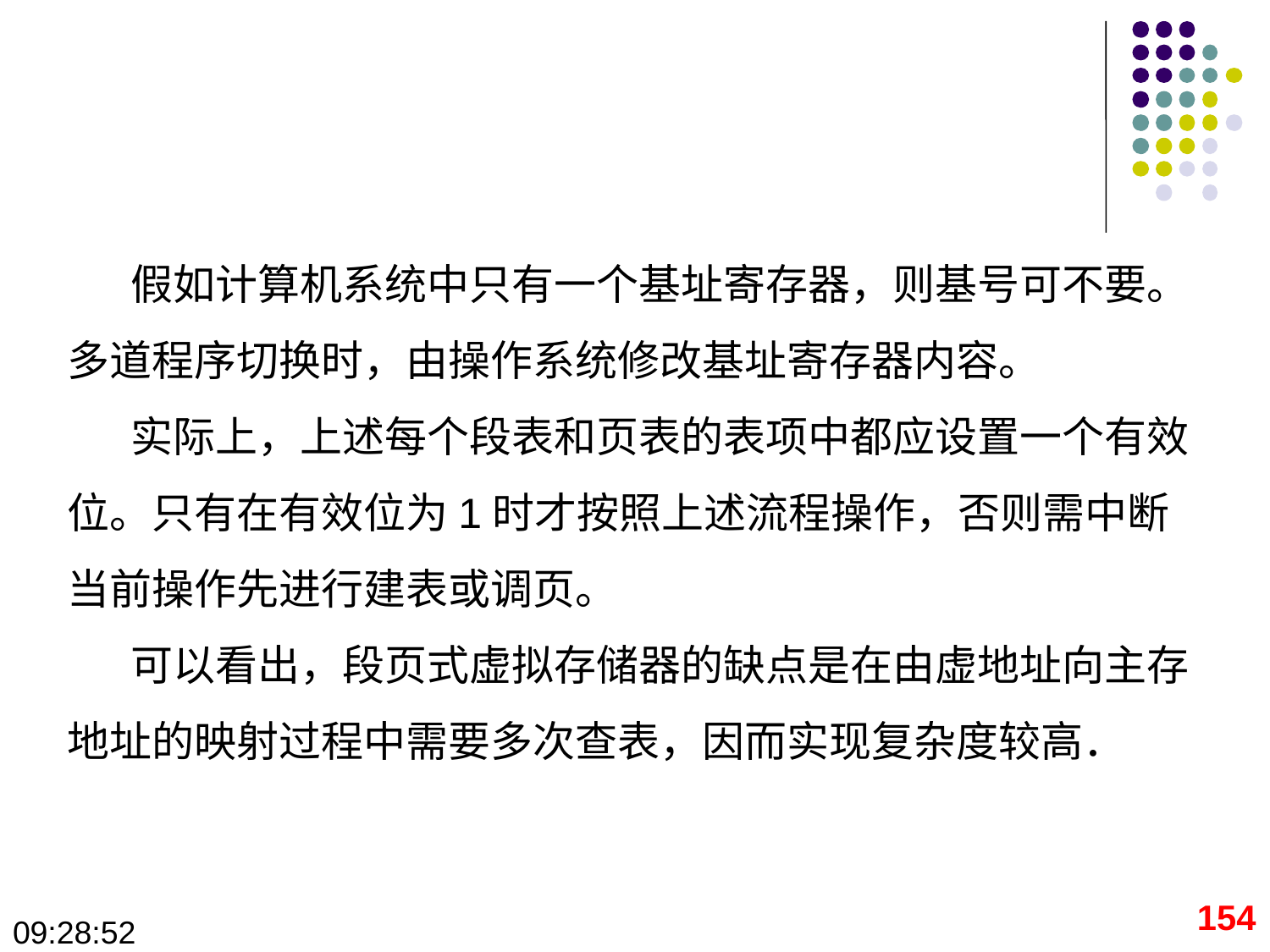

假如计算机系统中只有一个基址寄存器，则基号可不要。多道程序切换时，由操作系统修改基址寄存器内容。
实际上，上述每个段表和页表的表项中都应设置一个有效位。只有在有效位为1时才按照上述流程操作，否则需中断当前操作先进行建表或调页。
可以看出，段页式虚拟存储器的缺点是在由虚地址向主存地址的映射过程中需要多次查表，因而实现复杂度较高．
154
09:28:52